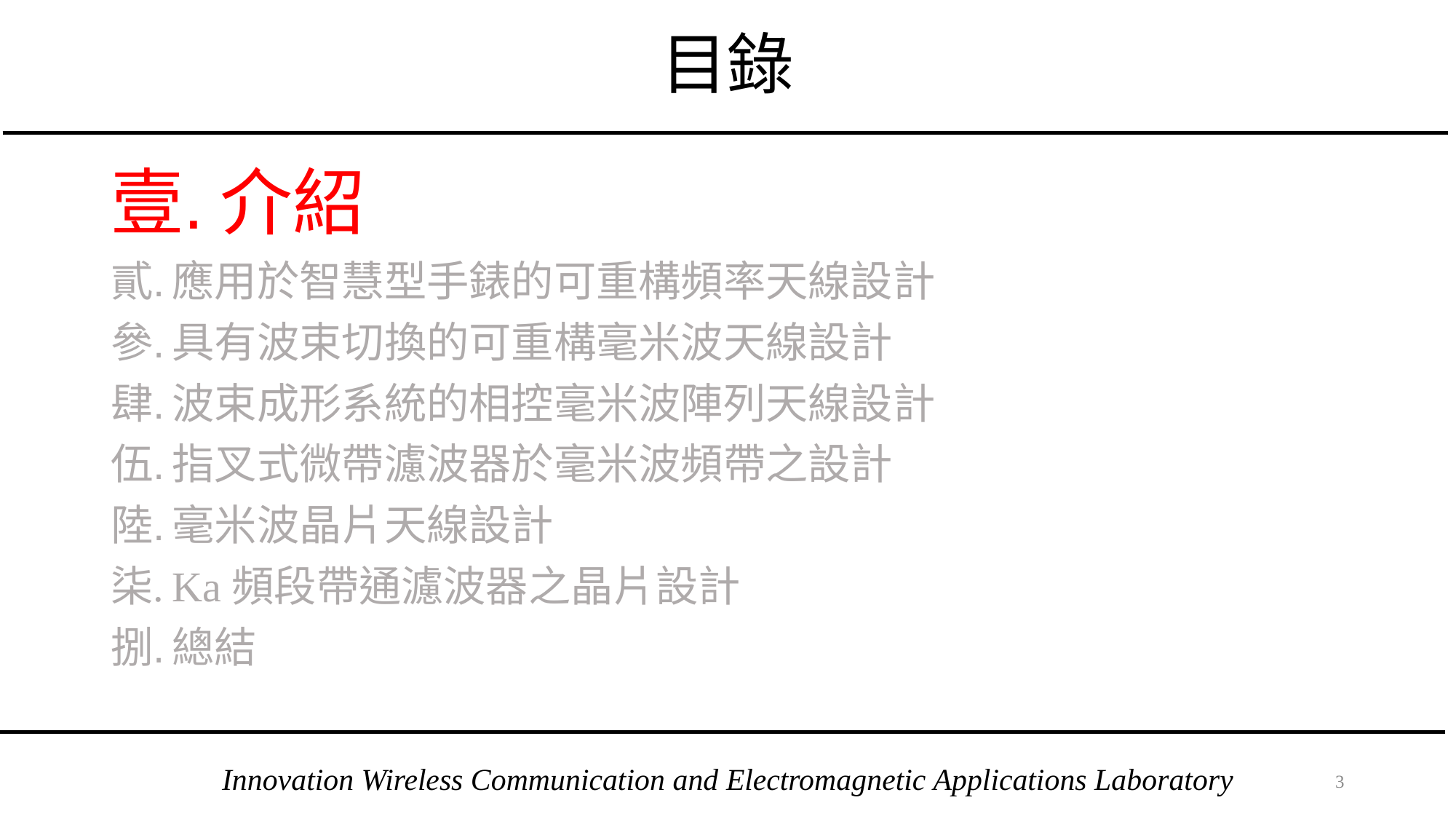

# 目錄
介紹
應用於智慧型手錶的可重構頻率天線設計
具有波束切換的可重構毫米波天線設計
波束成形系統的相控毫米波陣列天線設計
指叉式微帶濾波器於毫米波頻帶之設計
毫米波晶片天線設計
Ka頻段帶通濾波器之晶片設計
總結
3